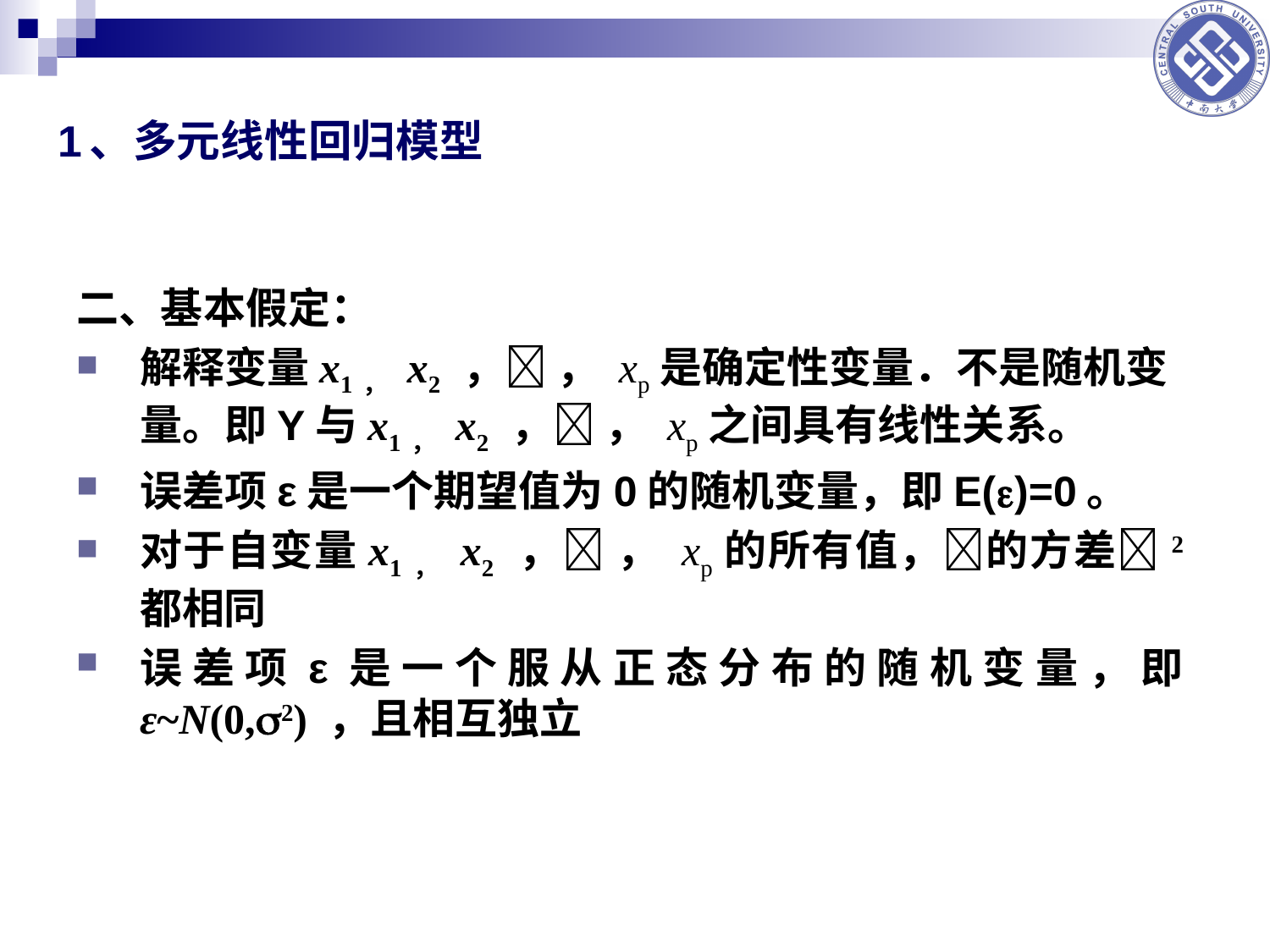

# 1、多元线性回归模型
二、基本假定：
解释变量x1， x2 ，… ， xp是确定性变量．不是随机变量。即Y与x1， x2 ，… ， xp之间具有线性关系。
误差项ε是一个期望值为0的随机变量，即E(ε)=0。
对于自变量x1， x2 ，… ， xp的所有值，ε的方差σ2都相同
误差项ε是一个服从正态分布的随机变量，即ε~N(0,σ2) ，且相互独立